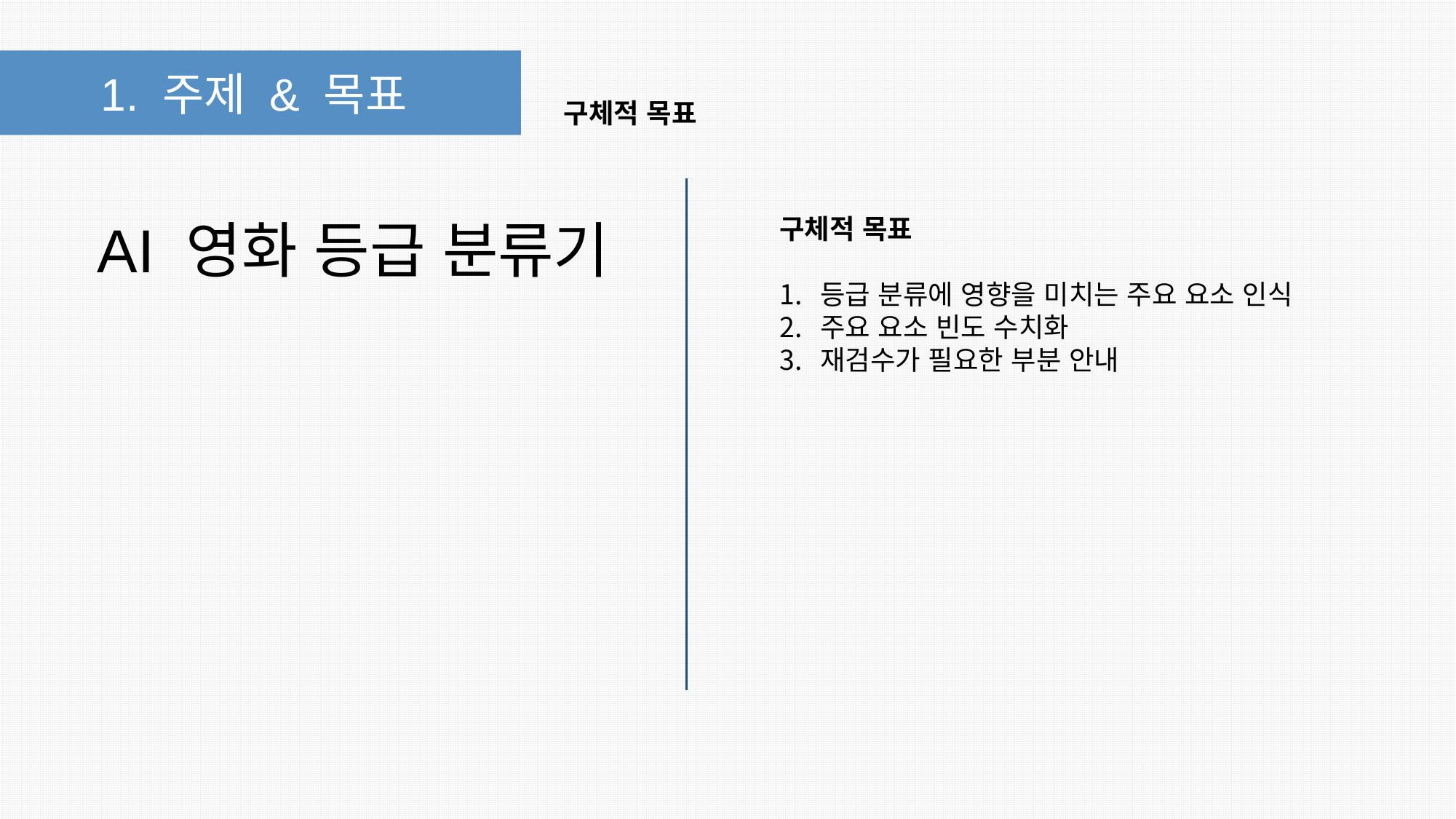

1. 주제 & 목표
구체적 목표
AI 영화 등급 분류기
구체적 목표

등급 분류에 영향을 미치는 주요 요소 인식
주요 요소 빈도 수치화
재검수가 필요한 부분 안내